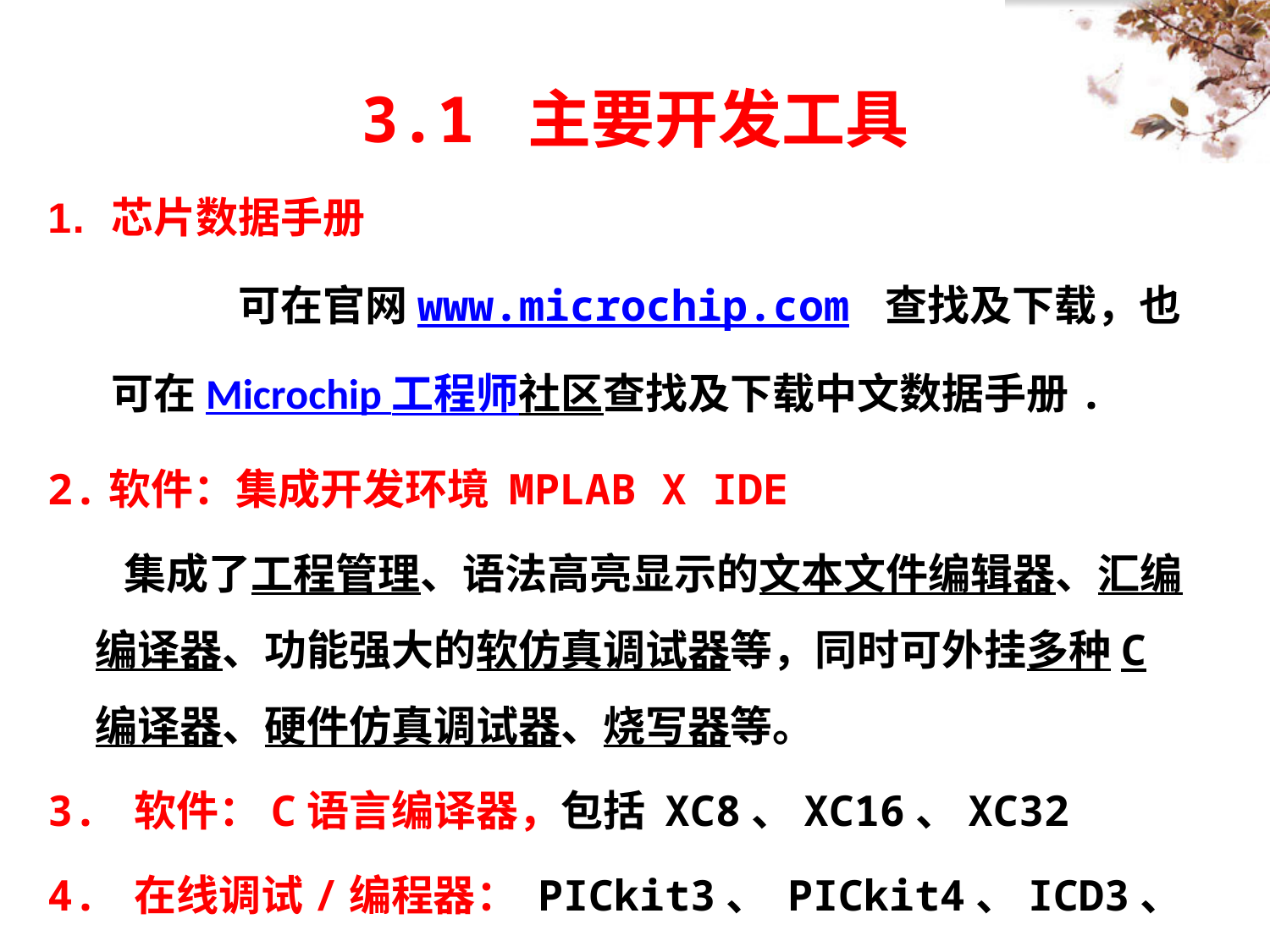

# 3.1 主要开发工具
芯片数据手册
		可在官网www.microchip.com 查找及下载，也可在Microchip 工程师社区查找及下载中文数据手册.
2.软件：集成开发环境 MPLAB X IDE
       集成了工程管理、语法高亮显示的文本文件编辑器、汇编编译器、功能强大的软仿真调试器等，同时可外挂多种C编译器、硬件仿真调试器、烧写器等。
3. 软件：C语言编译器，包括 XC8、XC16、XC32
4. 在线调试/编程器： PICkit3、 PICkit4、ICD3、ICD4